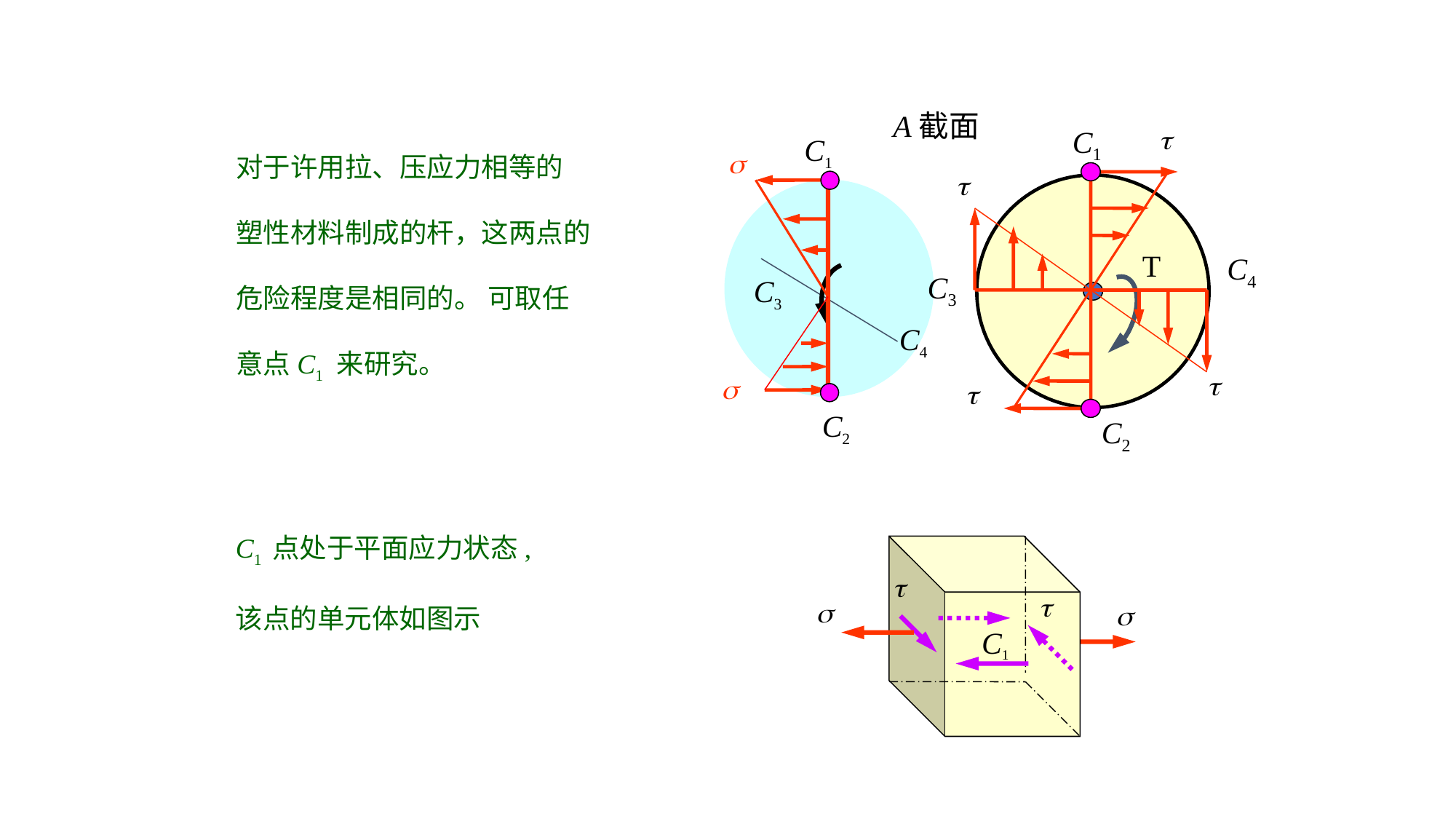

A截面
C1

C2
τ

τ
τ

C4

C3

τ

T

C1

 σ

σ

C3
C4

C2
对于许用拉、压应力相等的

塑性材料制成的杆，这两点的

危险程度是相同的。 可取任

意点C1 来研究。
C1 点处于平面应力状态,

该点的单元体如图示

C1

τ
τ

σ
σ